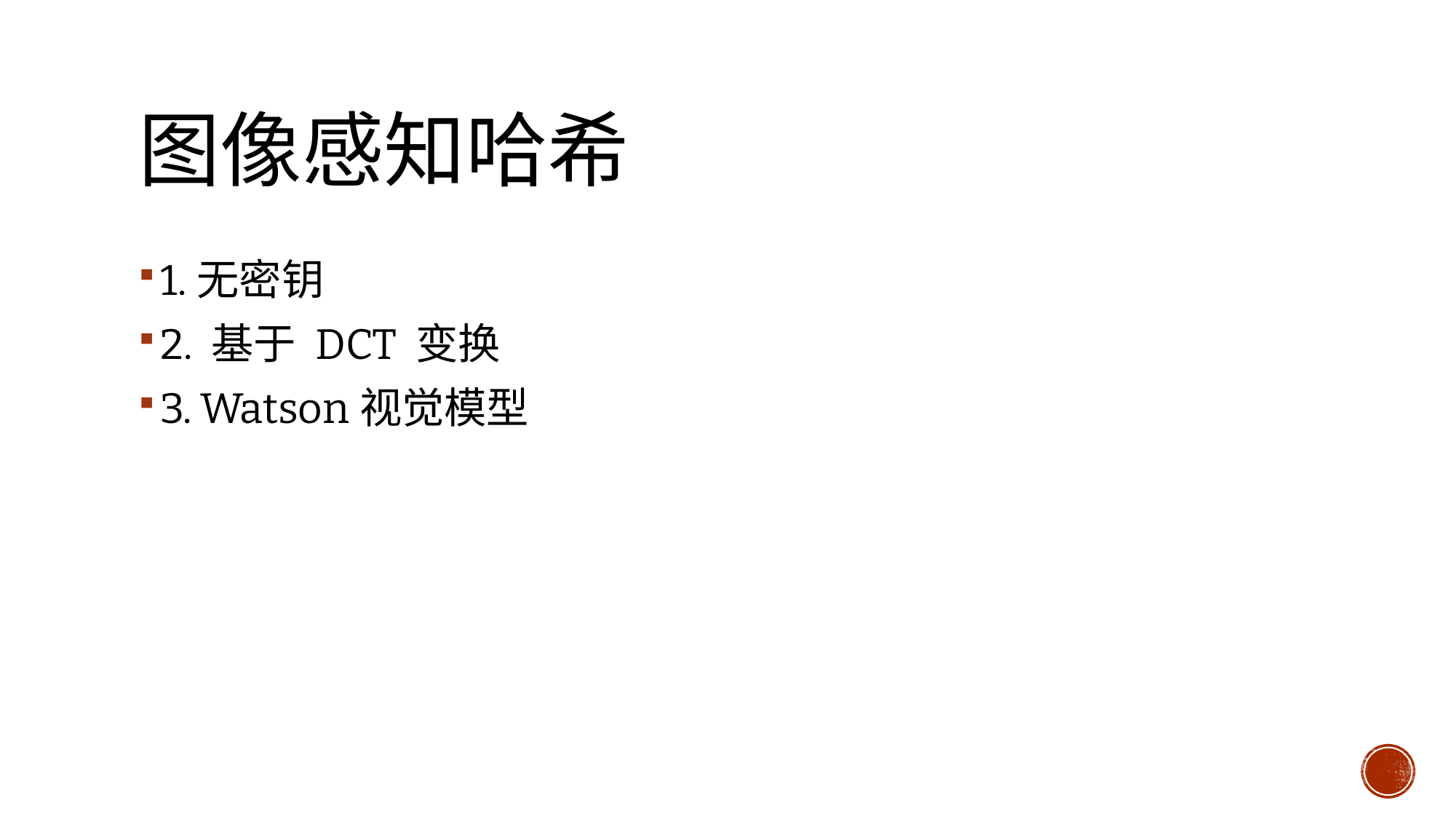

# 图像感知哈希
1.无密钥
2. 基于 DCT 变换
3. Watson视觉模型